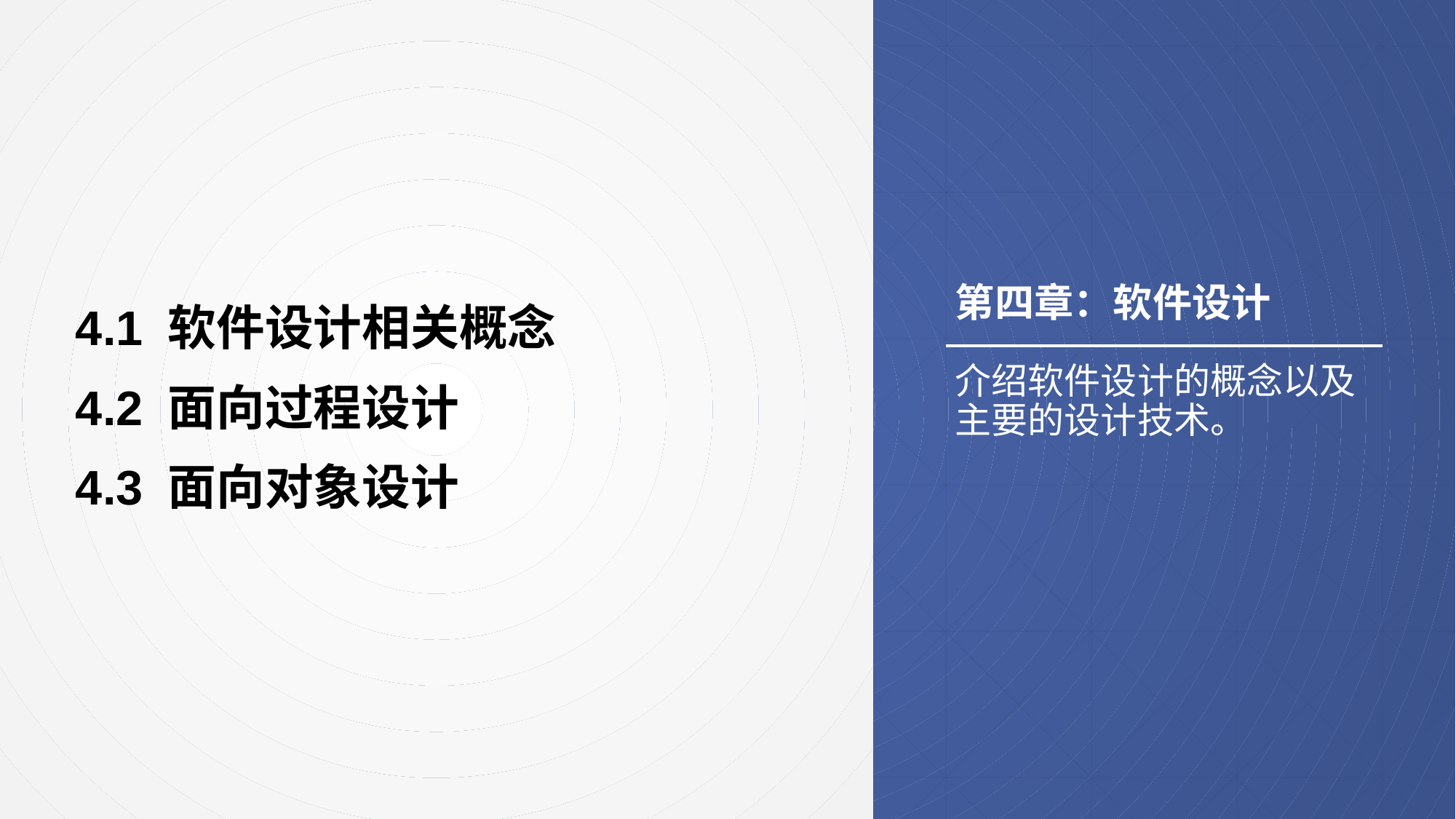

4.1 软件设计相关概念
4.2 面向过程设计
4.3 面向对象设计
# 第四章：软件设计
介绍软件设计的概念以及主要的设计技术。